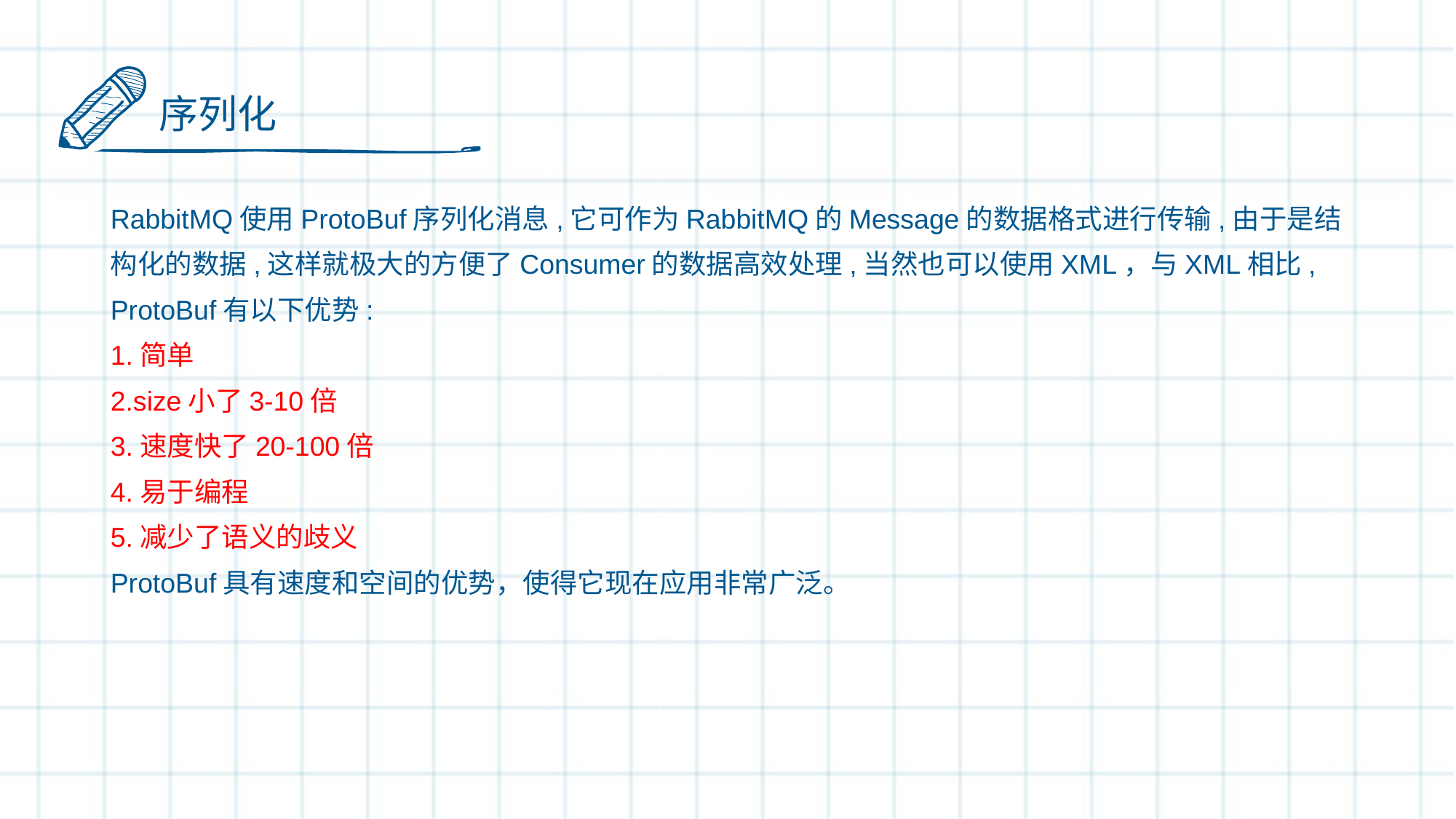

序列化

RabbitMQ使用ProtoBuf序列化消息,它可作为RabbitMQ的Message的数据格式进行传输,由于是结构化的数据,这样就极大的方便了Consumer的数据高效处理,当然也可以使用XML，与XML相比,
ProtoBuf有以下优势: 
1.简单 
2.size小了3-10倍 
3.速度快了20-100倍 
4.易于编程 
5.减少了语义的歧义
ProtoBuf具有速度和空间的优势，使得它现在应用非常广泛。